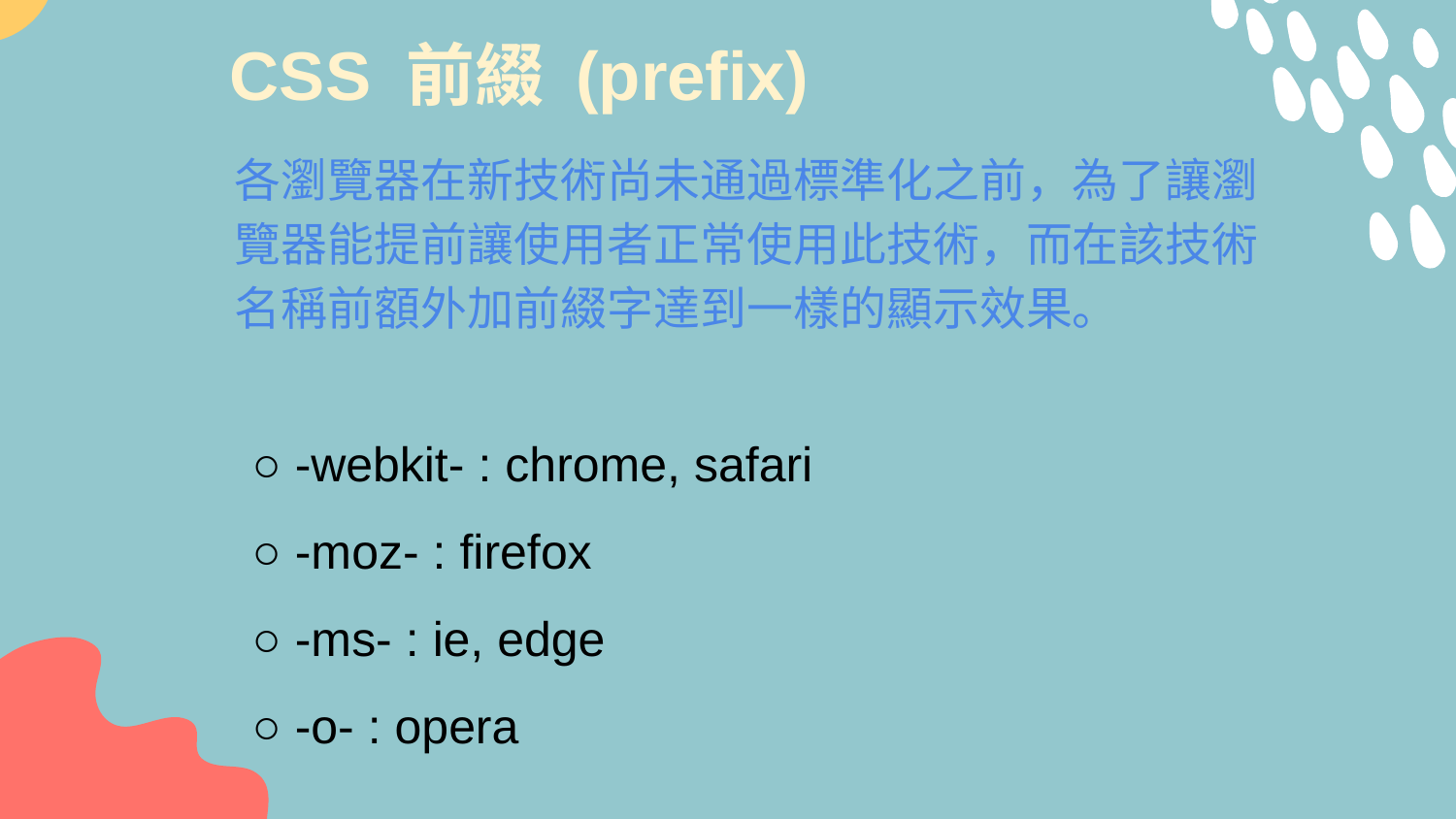

# CSS 前綴 (prefix)

各瀏覽器在新技術尚未通過標準化之前，為了讓瀏覽器能提前讓使用者正常使用此技術，而在該技術名稱前額外加前綴字達到一樣的顯示效果。
○ -webkit- : chrome, safari
○ -moz- : firefox
○ -ms- : ie, edge
○ -o- : opera